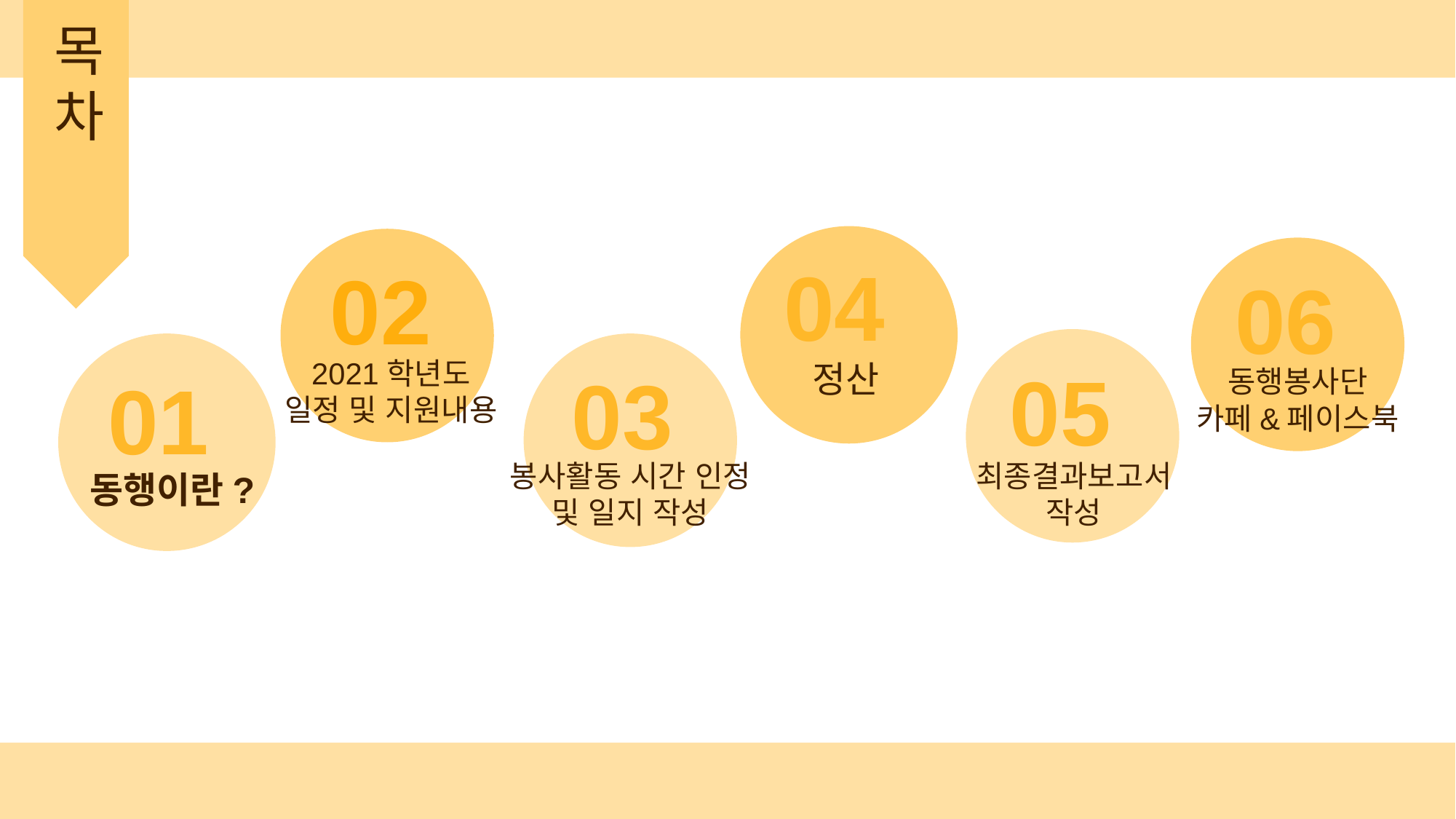

목
차

04
02
06

2021학년도
일정 및 지원내용
05
정산
03
동행봉사단
카페&페이스북
01
최종결과보고서 작성
봉사활동 시간 인정 및 일지 작성
동행이란?